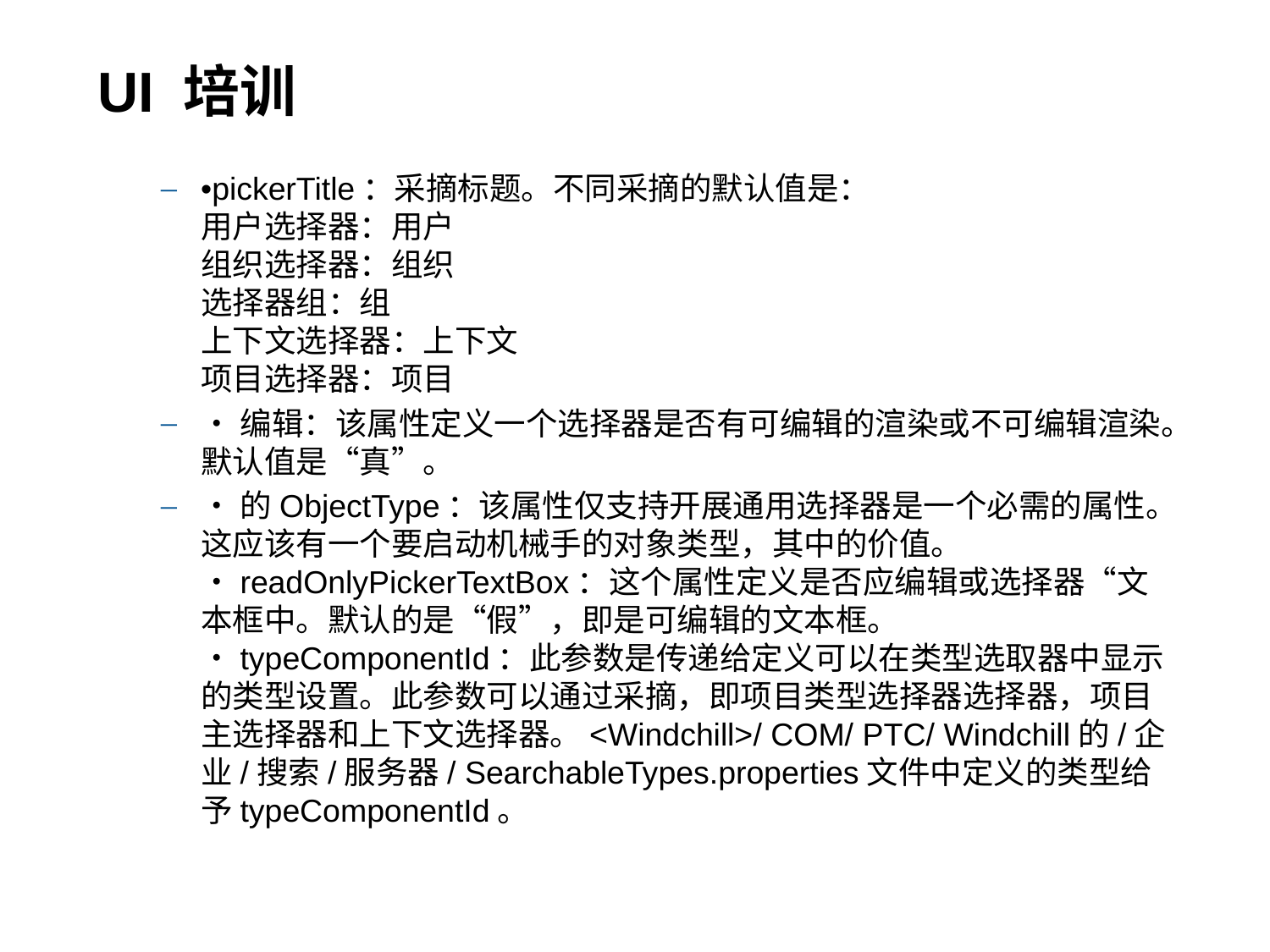

# UI 培训

•pickerTitle：采摘标题。不同采摘的默认值是：
用户选择器：用户
组织选择器：组织
选择器组：组
上下文选择器：上下文
项目选择器：项目
•编辑：该属性定义一个选择器是否有可编辑的渲染或不可编辑渲染。默认值是“真”。
•的ObjectType：该属性仅支持开展通用选择器是一个必需的属性。这应该有一个要启动机械手的对象类型，其中的价值。
•readOnlyPickerTextBox：这个属性定义是否应编辑或选择器“文本框中。默认的是“假”，即是可编辑的文本框。
•typeComponentId：此参数是传递给定义可以在类型选取器中显示的类型设置。此参数可以通过采摘，即项目类型选择器选择器，项目主选择器和上下文选择器。<Windchill>/ COM/ PTC/ Windchill的/企业/搜索/服务器/ SearchableTypes.properties文件中定义的类型给予typeComponentId。